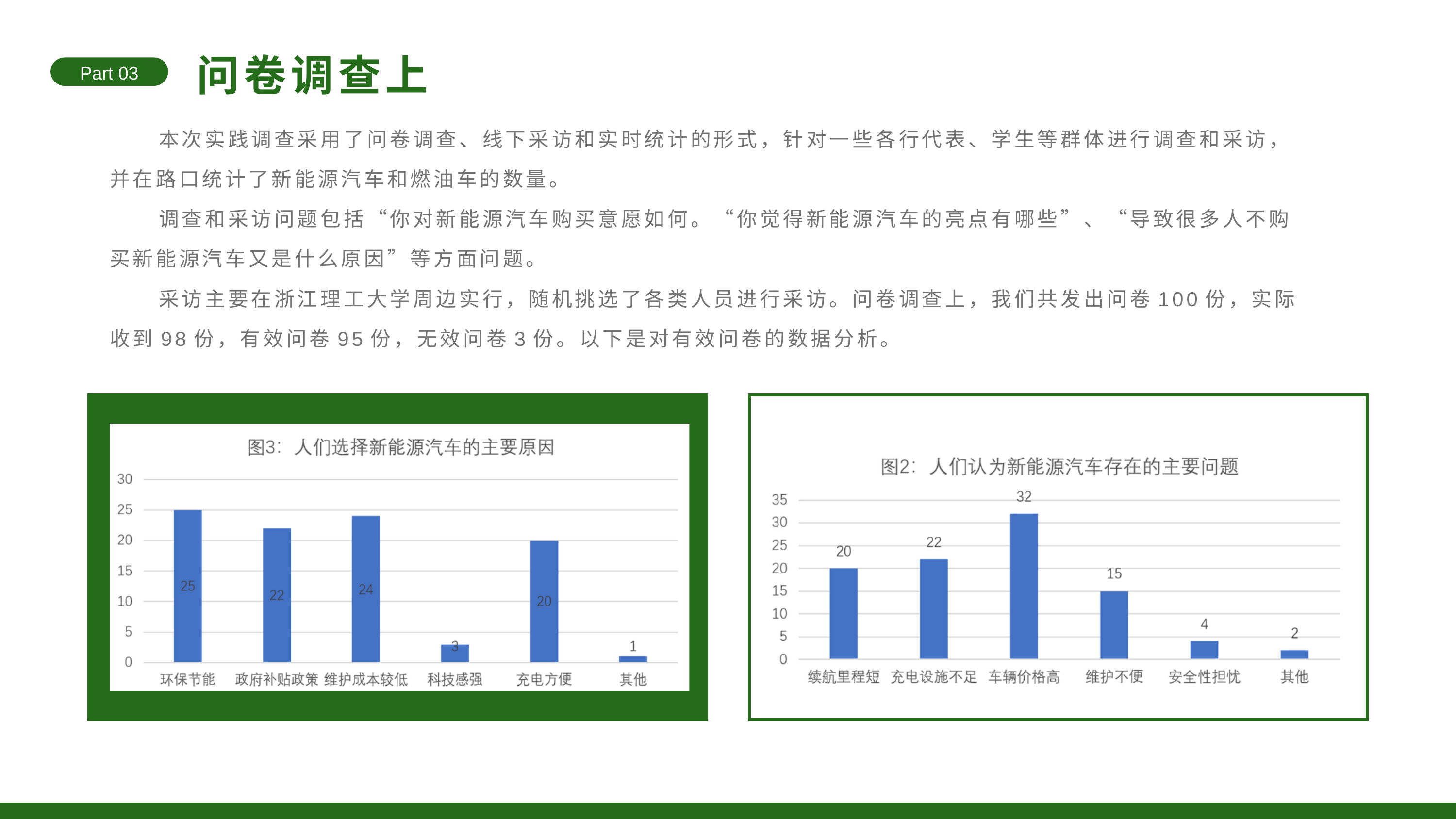

问卷调查上

Part 03
      本次实践调查采用了问卷调查、线下采访和实时统计的形式，针对一些各行代表、学生等群体进行调查和采访，并在路口统计了新能源汽车和燃油车的数量。
      调查和采访问题包括“你对新能源汽车购买意愿如何。“你觉得新能源汽车的亮点有哪些”、“导致很多人不购买新能源汽车又是什么原因”等方面问题。
      采访主要在浙江理工大学周边实行，随机挑选了各类人员进行采访。问卷调查上，我们共发出问卷100份，实际收到98份，有效问卷95份，无效问卷3份。以下是对有效问卷的数据分析。